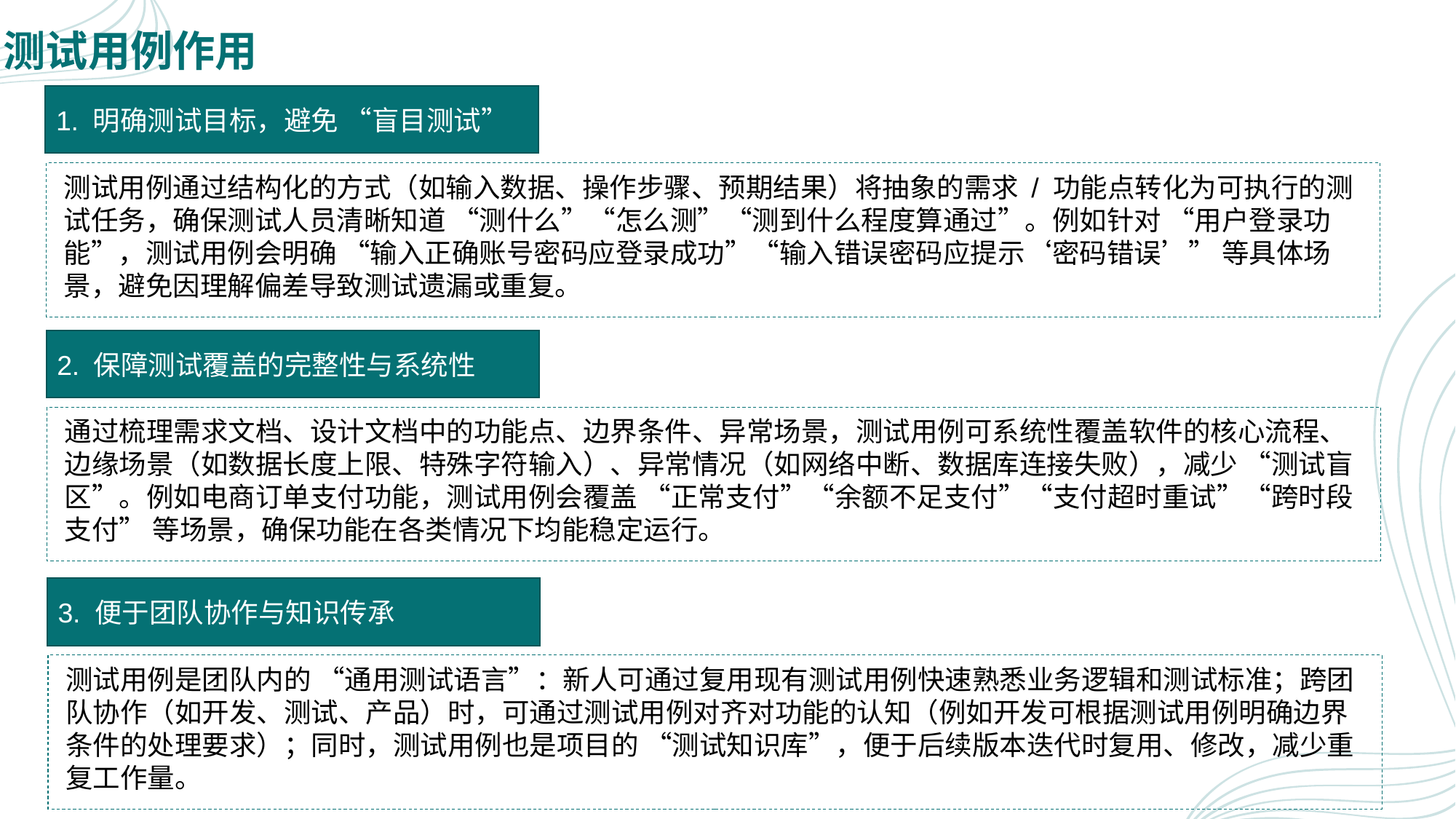

# 测试用例作用
1. 明确测试目标，避免 “盲目测试”

测试用例通过结构化的方式（如输入数据、操作步骤、预期结果）将抽象的需求 / 功能点转化为可执行的测试任务，确保测试人员清晰知道 “测什么”“怎么测”“测到什么程度算通过”。例如针对 “用户登录功能”，测试用例会明确 “输入正确账号密码应登录成功”“输入错误密码应提示‘密码错误’” 等具体场景，避免因理解偏差导致测试遗漏或重复。

2. 保障测试覆盖的完整性与系统性

通过梳理需求文档、设计文档中的功能点、边界条件、异常场景，测试用例可系统性覆盖软件的核心流程、边缘场景（如数据长度上限、特殊字符输入）、异常情况（如网络中断、数据库连接失败），减少 “测试盲区”。例如电商订单支付功能，测试用例会覆盖 “正常支付”“余额不足支付”“支付超时重试”“跨时段支付” 等场景，确保功能在各类情况下均能稳定运行。

3. 便于团队协作与知识传承

测试用例是团队内的 “通用测试语言”：新人可通过复用现有测试用例快速熟悉业务逻辑和测试标准；跨团队协作（如开发、测试、产品）时，可通过测试用例对齐对功能的认知（例如开发可根据测试用例明确边界条件的处理要求）；同时，测试用例也是项目的 “测试知识库”，便于后续版本迭代时复用、修改，减少重复工作量。